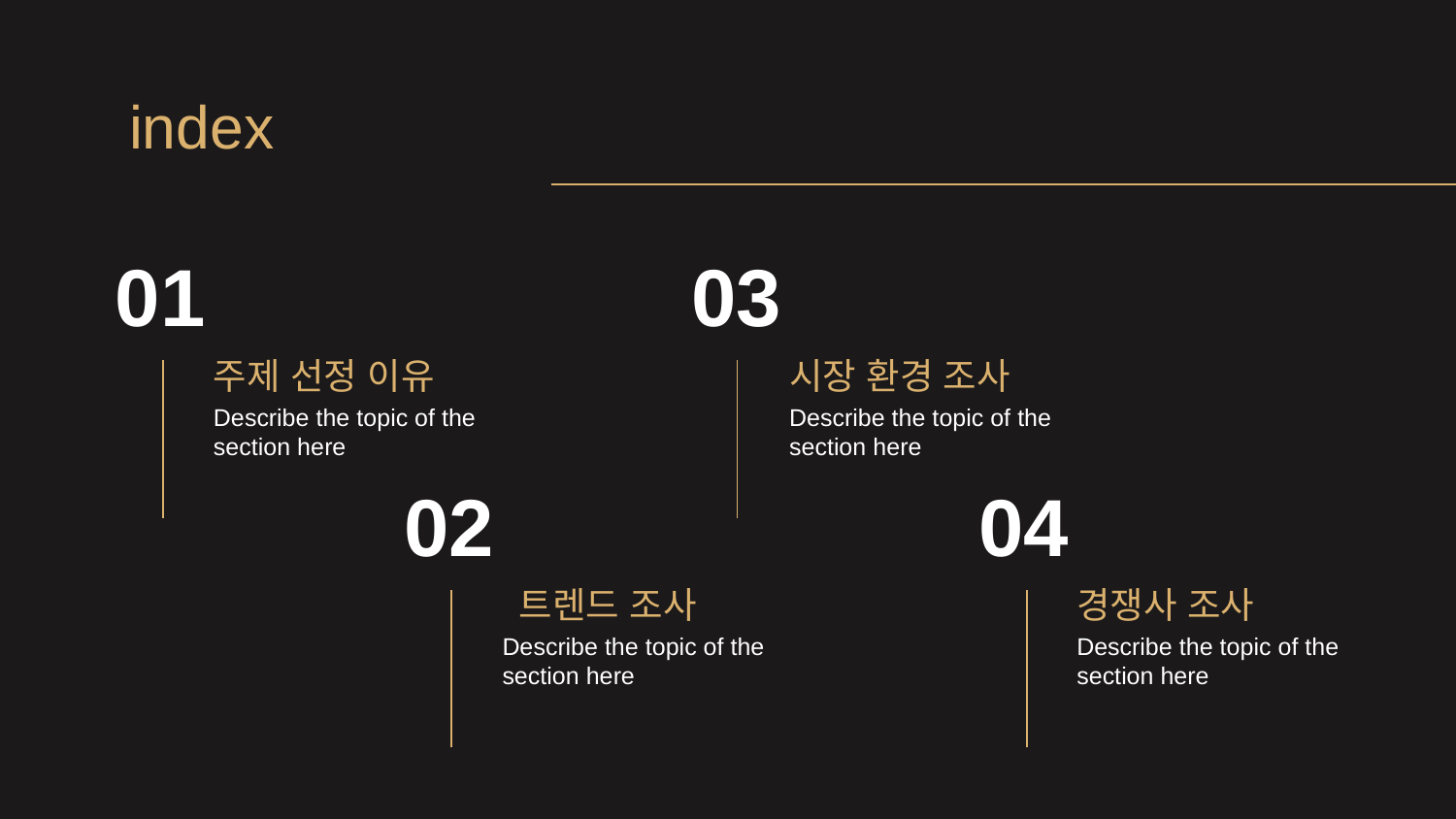

index
# 01
03
주제 선정 이유
시장 환경 조사
Describe the topic of the section here
Describe the topic of the section here
02
04
 트렌드 조사
경쟁사 조사
Describe the topic of the section here

Describe the topic of the section here